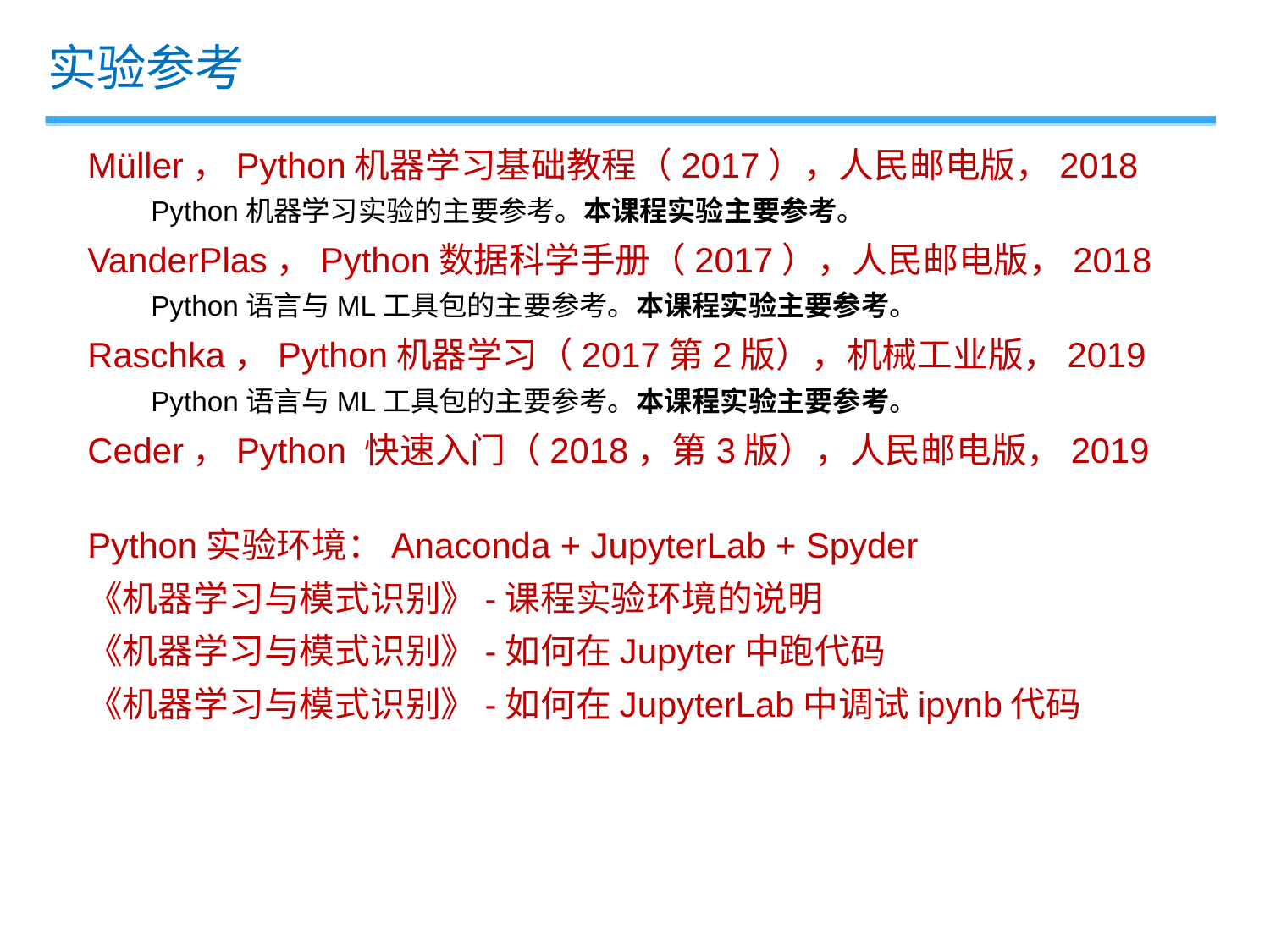

实验参考
Müller，Python机器学习基础教程（2017），人民邮电版，2018
Python机器学习实验的主要参考。本课程实验主要参考。
VanderPlas，Python数据科学手册（2017），人民邮电版，2018
Python语言与ML工具包的主要参考。本课程实验主要参考。
Raschka，Python机器学习（2017第2版），机械工业版，2019
Python语言与ML工具包的主要参考。本课程实验主要参考。
Ceder，Python 快速入门（2018，第3版），人民邮电版，2019

Python实验环境：Anaconda + JupyterLab + Spyder
《机器学习与模式识别》-课程实验环境的说明
《机器学习与模式识别》-如何在Jupyter中跑代码
《机器学习与模式识别》-如何在JupyterLab中调试ipynb代码